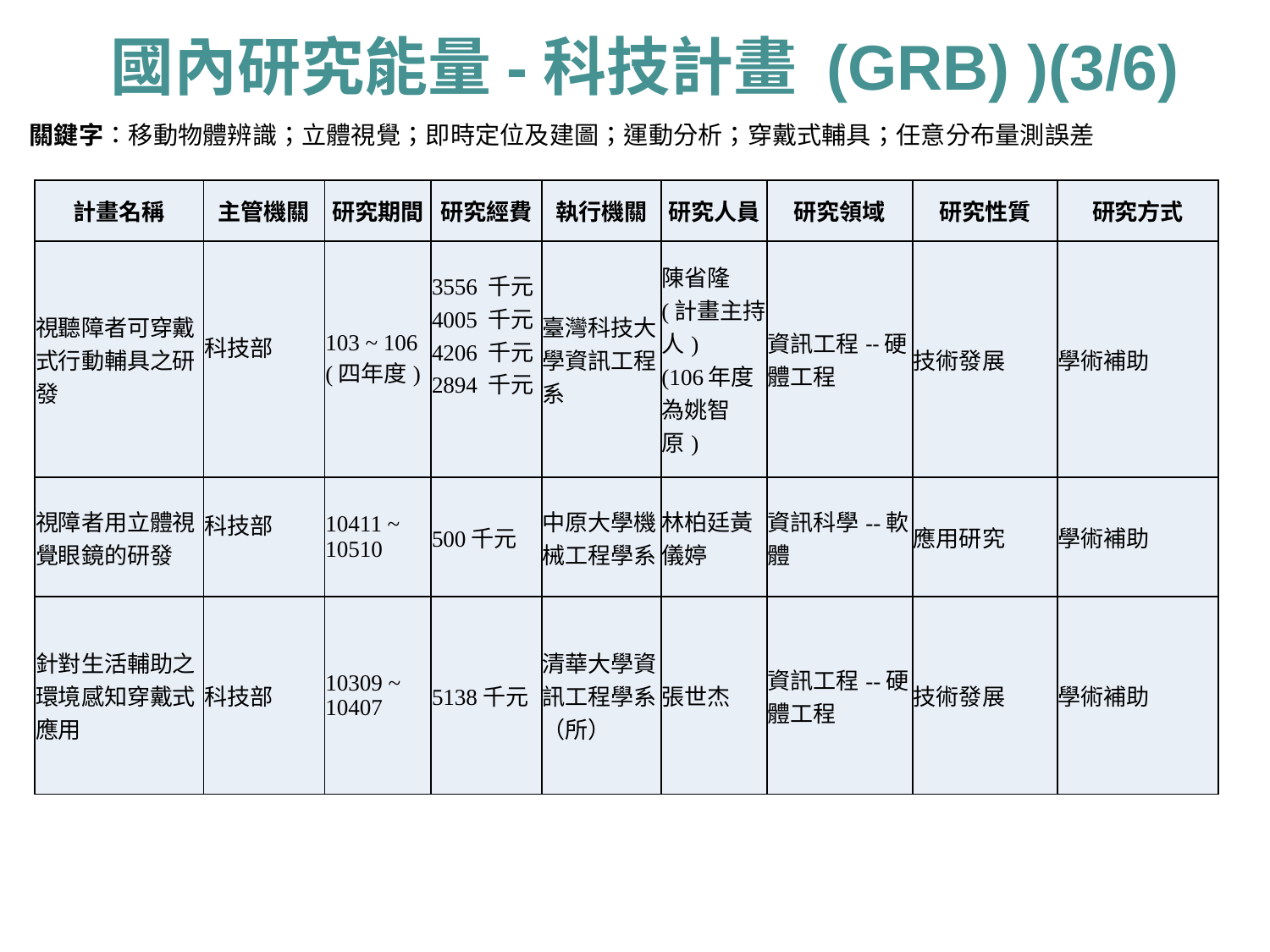

# 國內研究能量-科技計畫 (GRB) )(3/6)
關鍵字：移動物體辨識；立體視覺；即時定位及建圖；運動分析；穿戴式輔具；任意分布量測誤差
| 計畫名稱 | 主管機關 | 研究期間 | 研究經費 | 執行機關 | 研究人員 | 研究領域 | 研究性質 | 研究方式 |
| --- | --- | --- | --- | --- | --- | --- | --- | --- |
| 視聽障者可穿戴式行動輔具之研發 | 科技部 | 103 ~ 106 (四年度) | 3556 千元、 4005 千元、 4206 千元 2894 千元 | 臺灣科技大學資訊工程系 | 陳省隆 (計畫主持人) (106年度為姚智原) | 資訊工程--硬體工程 | 技術發展 | 學術補助 |
| 視障者用立體視覺眼鏡的研發 | 科技部 | 10411 ~ 10510 | 500千元 | 中原大學機械工程學系 | 林柏廷黃儀婷 | 資訊科學--軟體 | 應用研究 | 學術補助 |
| 針對生活輔助之環境感知穿戴式應用 | 科技部 | 10309 ~ 10407 | 5138千元 | 清華大學資訊工程學系（所） | 張世杰 | 資訊工程--硬體工程 | 技術發展 | 學術補助 |